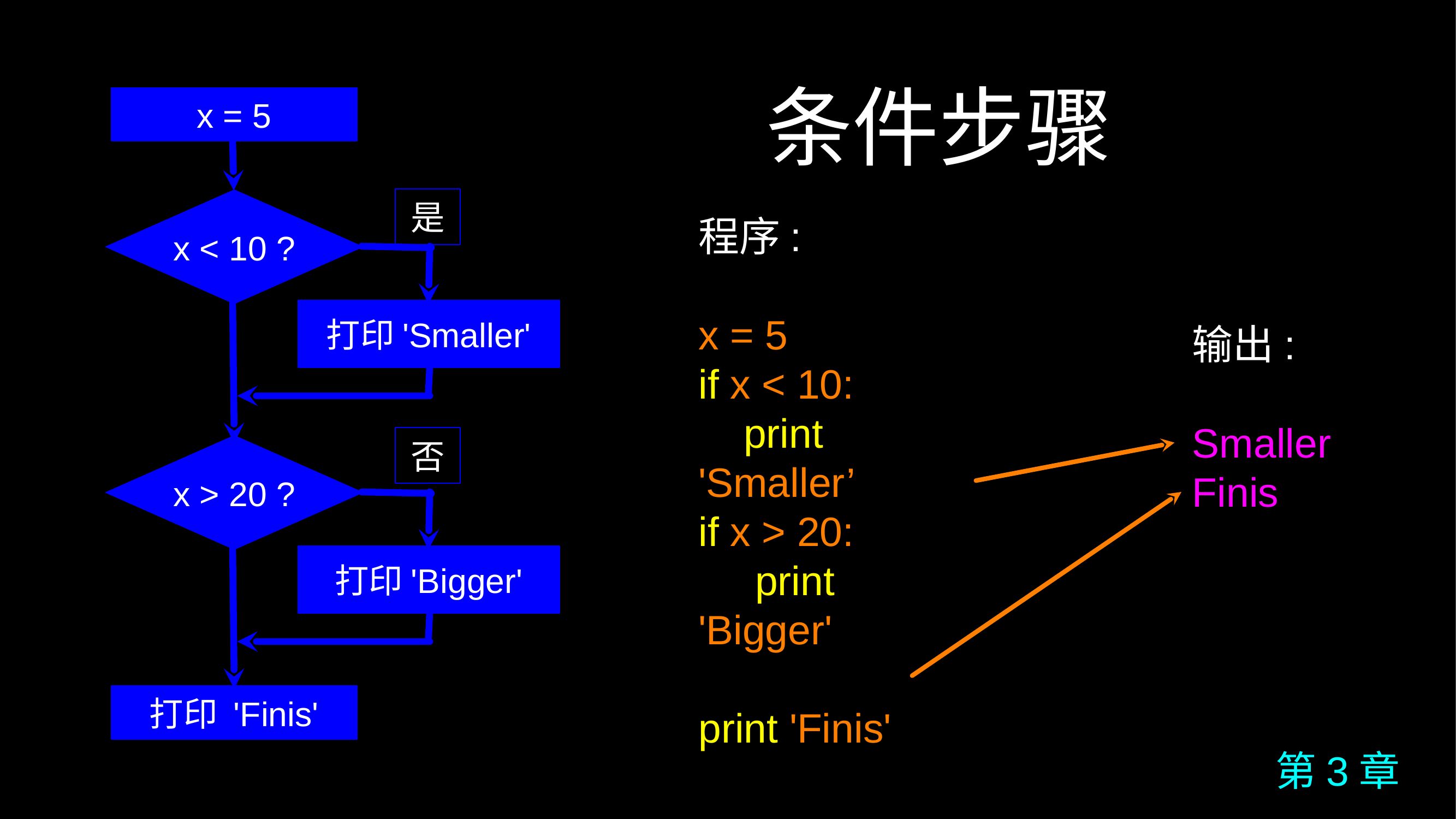

# 条件步骤
x = 5
是
x < 10 ?

程序:

x = 5
if x < 10:
    print 'Smaller’
if x > 20:
     print 'Bigger'

print 'Finis'
打印'Smaller'
输出:

Smaller
Finis
否
x > 20 ?
打印'Bigger'
打印 'Finis'
第3章